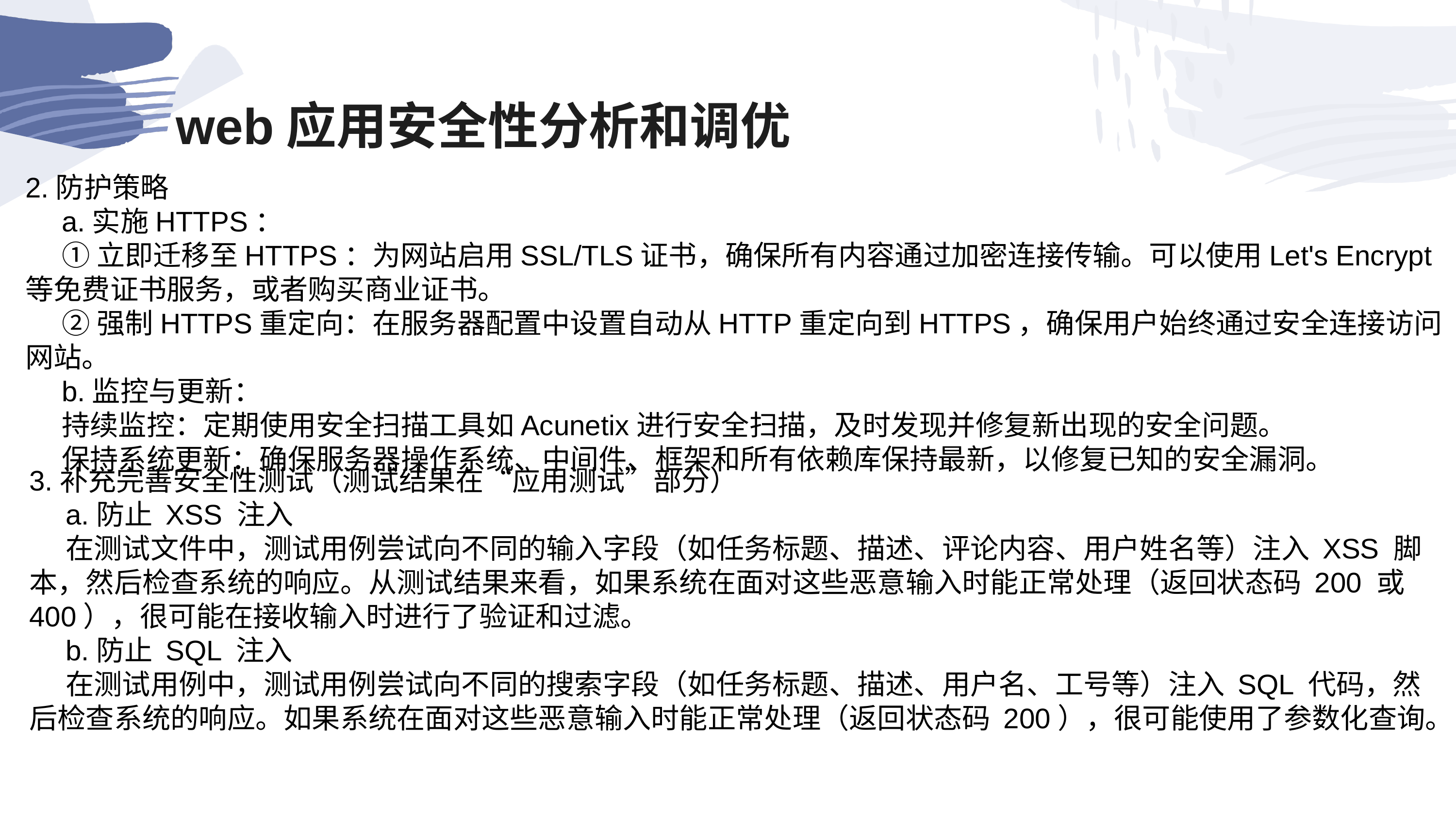

web应用安全性分析和调优

2.防护策略
a.实施HTTPS：
①立即迁移至HTTPS：为网站启用SSL/TLS证书，确保所有内容通过加密连接传输。可以使用Let's Encrypt等免费证书服务，或者购买商业证书。
②强制HTTPS重定向：在服务器配置中设置自动从HTTP重定向到HTTPS，确保用户始终通过安全连接访问网站。
b.监控与更新：
持续监控：定期使用安全扫描工具如Acunetix进行安全扫描，及时发现并修复新出现的安全问题。
保持系统更新：确保服务器操作系统、中间件、框架和所有依赖库保持最新，以修复已知的安全漏洞。

3.补充完善安全性测试（测试结果在“应用测试”部分）
a.防止 XSS 注入
在测试文件中，测试用例尝试向不同的输入字段（如任务标题、描述、评论内容、用户姓名等）注入 XSS 脚本，然后检查系统的响应。从测试结果来看，如果系统在面对这些恶意输入时能正常处理（返回状态码 200 或 400），很可能在接收输入时进行了验证和过滤。
b.防止 SQL 注入
在测试用例中，测试用例尝试向不同的搜索字段（如任务标题、描述、用户名、工号等）注入 SQL 代码，然后检查系统的响应。如果系统在面对这些恶意输入时能正常处理（返回状态码 200），很可能使用了参数化查询。